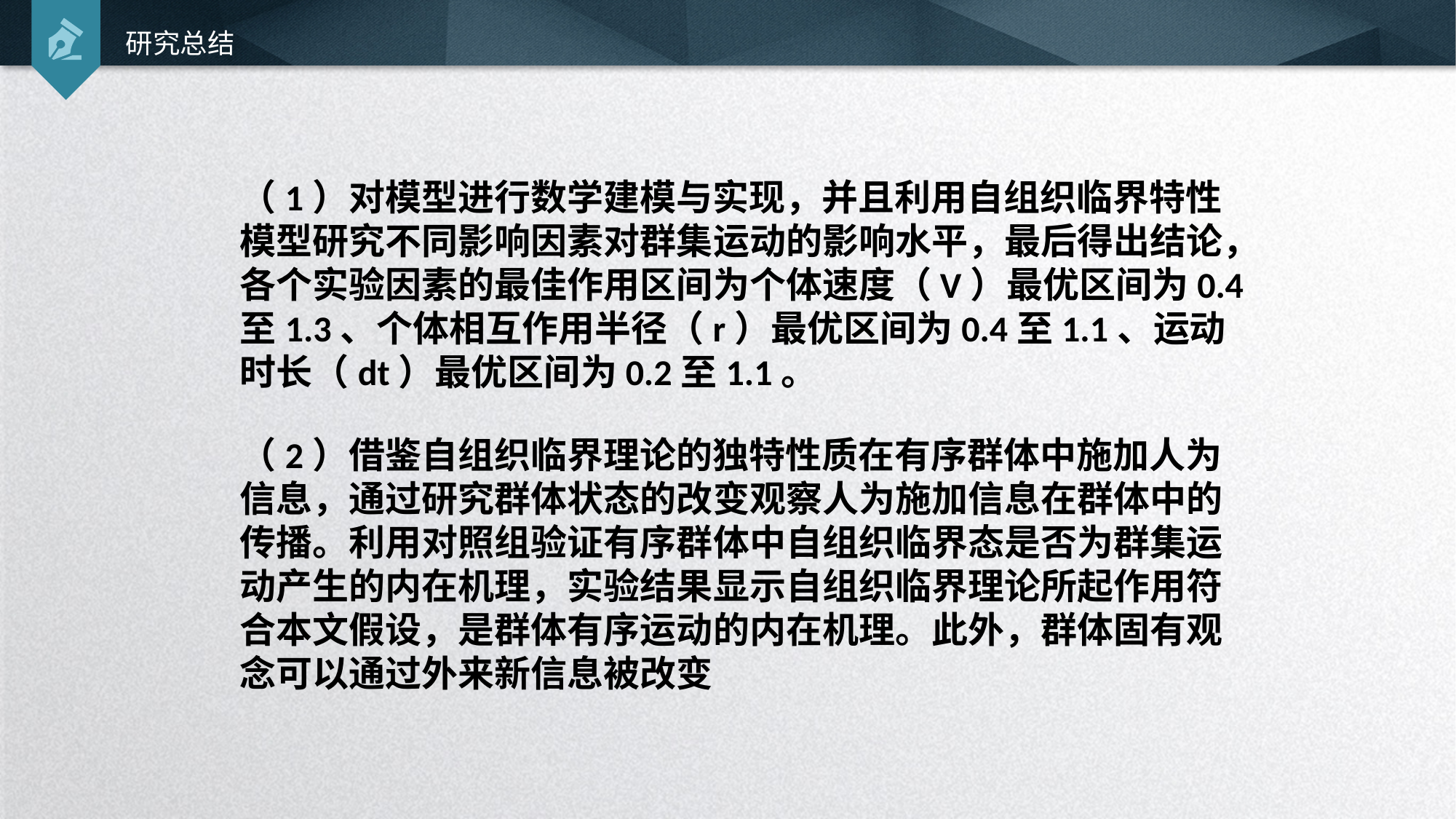

研究总结
（1）对模型进行数学建模与实现，并且利用自组织临界特性模型研究不同影响因素对群集运动的影响水平，最后得出结论，各个实验因素的最佳作用区间为个体速度（V）最优区间为0.4至1.3、个体相互作用半径（r）最优区间为0.4至1.1、运动时长（dt）最优区间为0.2至1.1。
（2）借鉴自组织临界理论的独特性质在有序群体中施加人为信息，通过研究群体状态的改变观察人为施加信息在群体中的传播。利用对照组验证有序群体中自组织临界态是否为群集运动产生的内在机理，实验结果显示自组织临界理论所起作用符合本文假设，是群体有序运动的内在机理。此外，群体固有观念可以通过外来新信息被改变
延时符